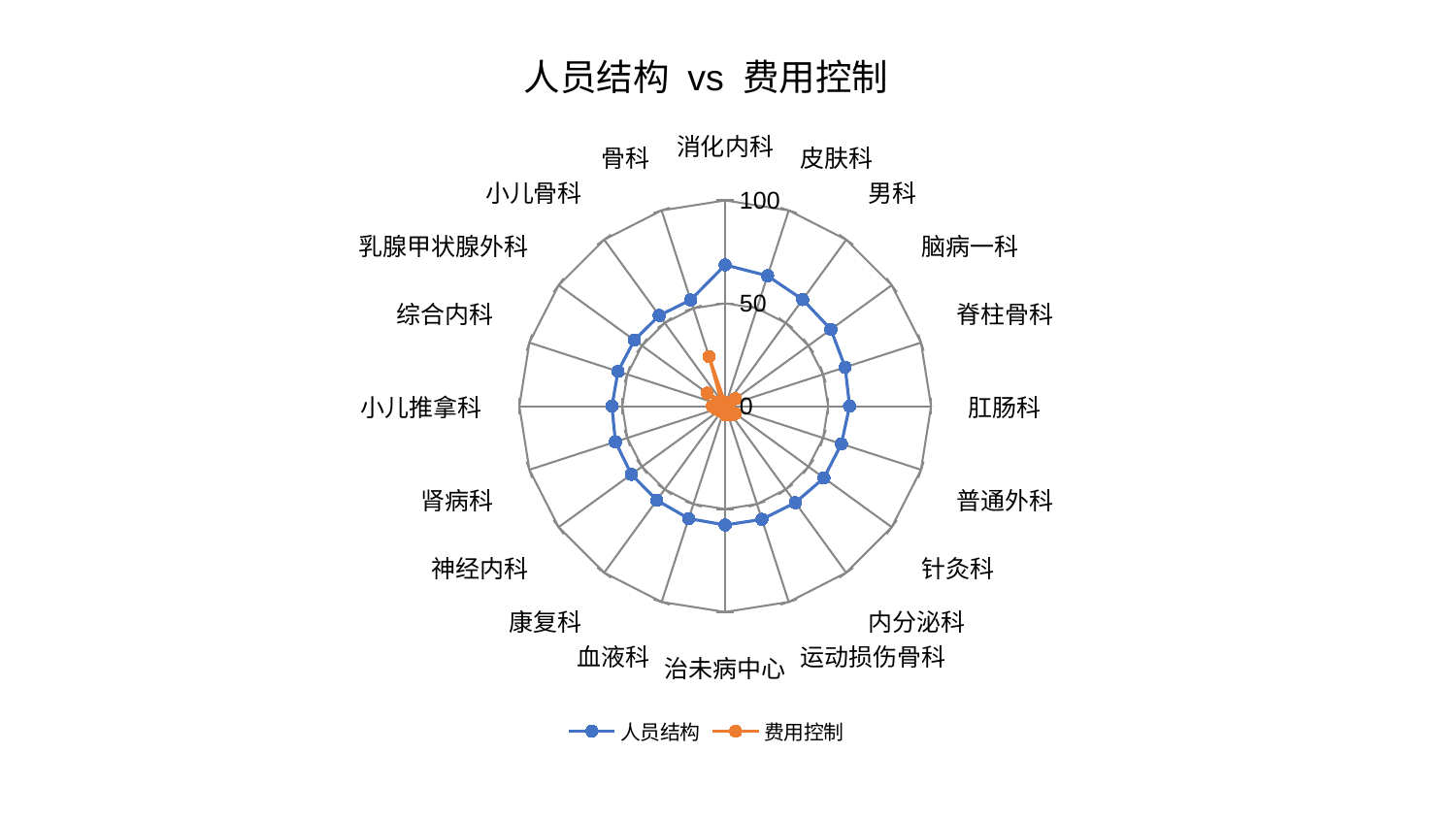

### Chart: 人员结构 vs 费用控制

| Category | 人员结构 | 费用控制 |
|---|---|---|
| 消化内科 | 68.63838259894084 | 1.157933111573825 |
| 皮肤科 | 66.62191769482877 | 1.7350526914254671 |
| 男科 | 64.03922020430242 | 1.785372829431802 |
| 脑病一科 | 63.486666269036334 | 6.205825193457 |
| 脊柱骨科 | 61.279858845294505 | 1.7335766380964617 |
| 肛肠科 | 60.42041277939893 | 1.3532429030019415 |
| 普通外科 | 59.35139221445046 | 1.3301064577283699 |
| 针灸科 | 59.32175679087966 | 6.068621555145905 |
| 内分泌科 | 57.953922704323055 | 5.143312197418549 |
| 运动损伤骨科 | 57.81297047182589 | 1.490022228986401 |
| 治未病中心 | 57.738007280015765 | 4.1505047330107985 |
| 血液科 | 57.41673928678072 | 1.479252267754158 |
| 康复科 | 56.49607606399567 | 3.1501692814725253 |
| 神经内科 | 56.33852874551909 | 3.6076291352594008 |
| 肾病科 | 56.07806069764227 | 4.4559766557978655 |
| 小儿推拿科 | 55.03865921024104 | 6.151098068702409 |
| 综合内科 | 54.75611688059801 | 3.820858411559745 |
| 乳腺甲状腺外科 | 54.55712385580873 | 10.805262853481763 |
| 小儿骨科 | 54.50489351362681 | 3.2717562939038083 |
| 骨科 | 54.2819169228783 | 25.376960121205887 |
25